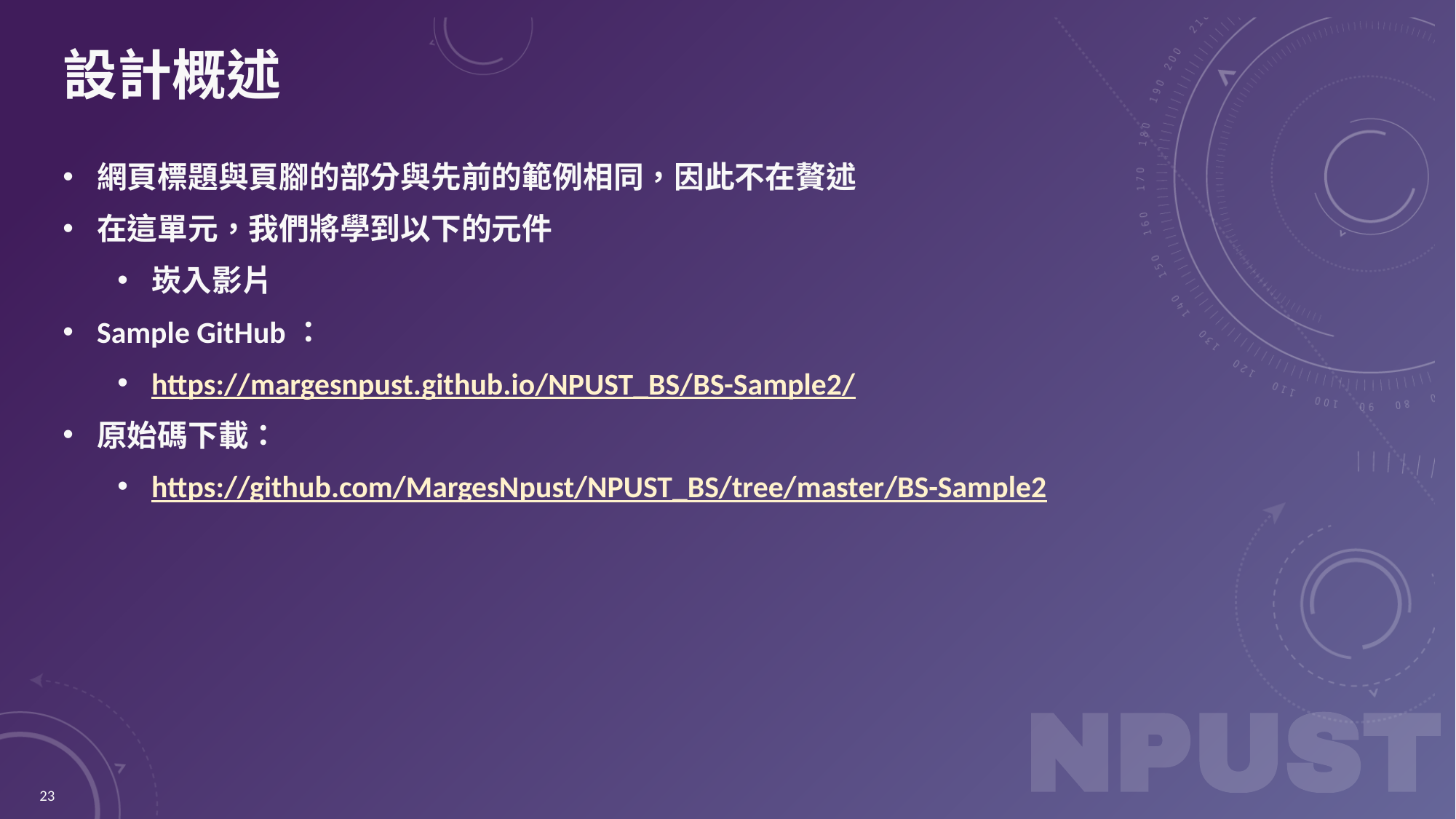

# 設計概述
網頁標題與頁腳的部分與先前的範例相同，因此不在贅述
在這單元，我們將學到以下的元件
崁入影片
Sample GitHub：
https://margesnpust.github.io/NPUST_BS/BS-Sample2/
原始碼下載：
https://github.com/MargesNpust/NPUST_BS/tree/master/BS-Sample2

23